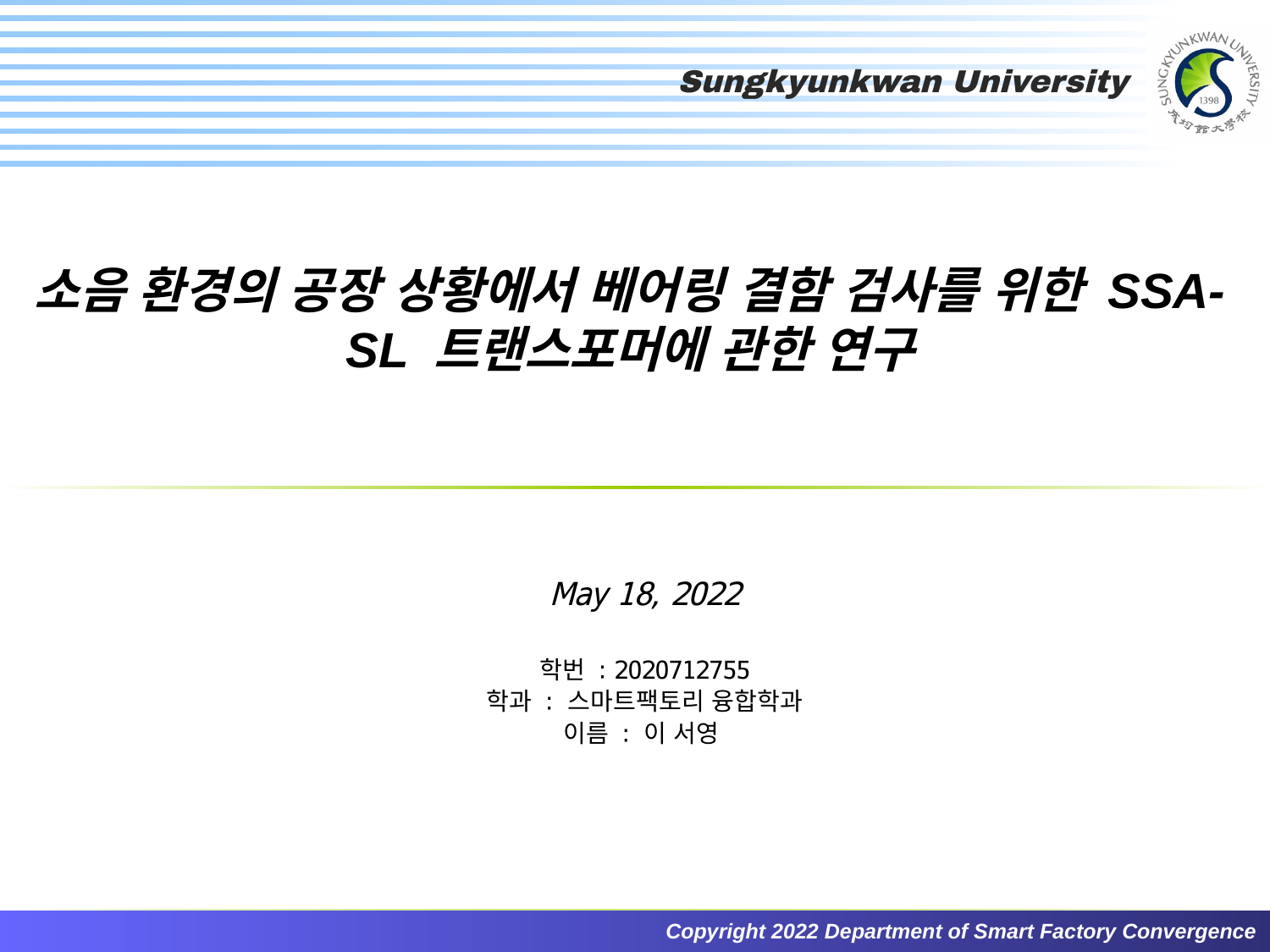

소음 환경의 공장 상황에서 베어링 결함 검사를 위한 SSA-SL 트랜스포머에 관한 연구

May 18, 2022

학번 : 2020712755
학과 : 스마트팩토리 융합학과
이름 : 이 서영